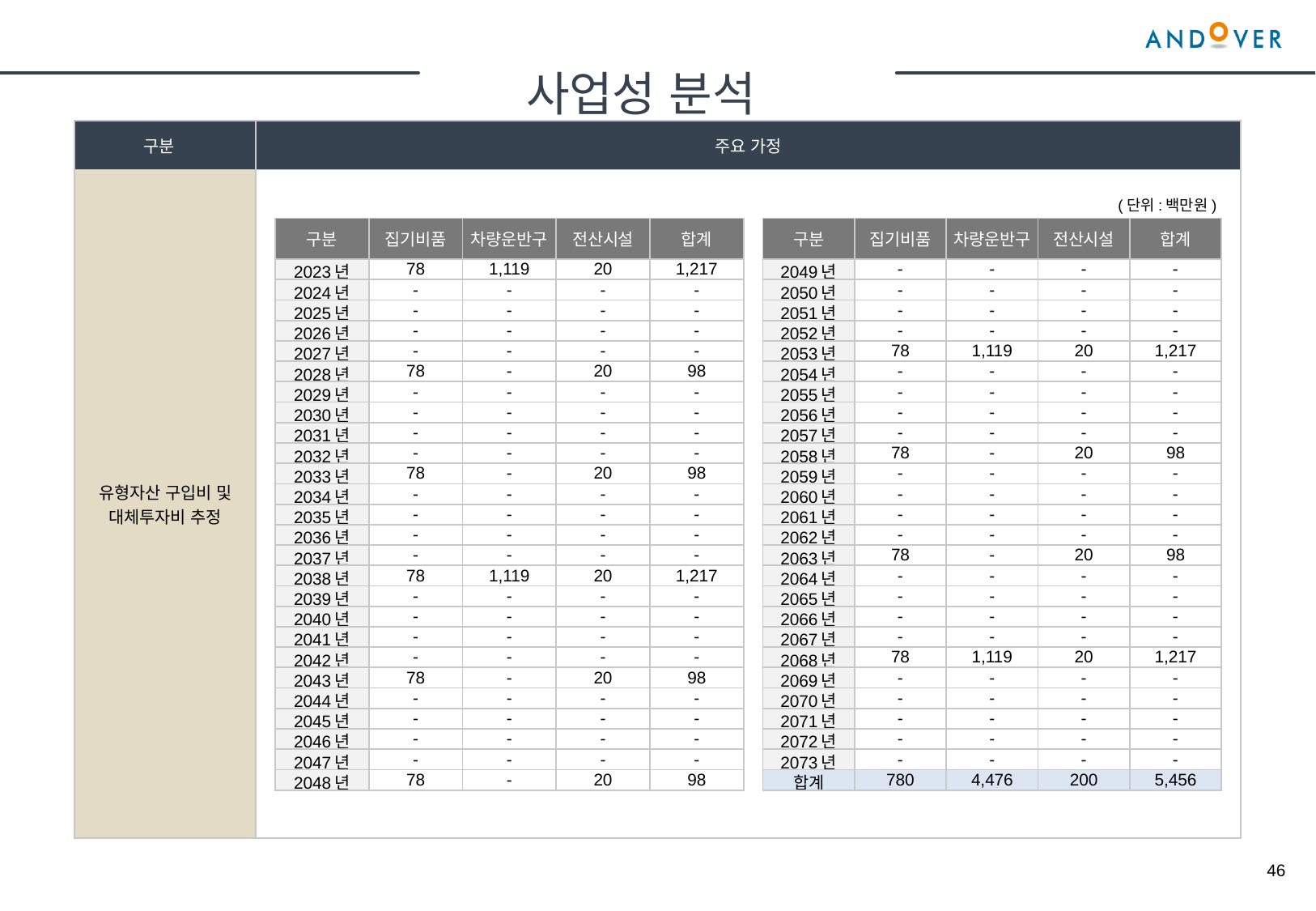

사업성 분석
| 구분 | 주요 가정 |
| --- | --- |
| 유형자산 구입비 및 대체투자비 추정 |  |
(단위:백만원)
| 구분 | 집기비품 | 차량운반구 | 전산시설 | 합계 |
| --- | --- | --- | --- | --- |
| 2023년 | 78 | 1,119 | 20 | 1,217 |
| 2024년 | - | - | - | - |
| 2025년 | - | - | - | - |
| 2026년 | - | - | - | - |
| 2027년 | - | - | - | - |
| 2028년 | 78 | - | 20 | 98 |
| 2029년 | - | - | - | - |
| 2030년 | - | - | - | - |
| 2031년 | - | - | - | - |
| 2032년 | - | - | - | - |
| 2033년 | 78 | - | 20 | 98 |
| 2034년 | - | - | - | - |
| 2035년 | - | - | - | - |
| 2036년 | - | - | - | - |
| 2037년 | - | - | - | - |
| 2038년 | 78 | 1,119 | 20 | 1,217 |
| 2039년 | - | - | - | - |
| 2040년 | - | - | - | - |
| 2041년 | - | - | - | - |
| 2042년 | - | - | - | - |
| 2043년 | 78 | - | 20 | 98 |
| 2044년 | - | - | - | - |
| 2045년 | - | - | - | - |
| 2046년 | - | - | - | - |
| 2047년 | - | - | - | - |
| 2048년 | 78 | - | 20 | 98 |
| 구분 | 집기비품 | 차량운반구 | 전산시설 | 합계 |
| --- | --- | --- | --- | --- |
| 2049년 | - | - | - | - |
| 2050년 | - | - | - | - |
| 2051년 | - | - | - | - |
| 2052년 | - | - | - | - |
| 2053년 | 78 | 1,119 | 20 | 1,217 |
| 2054년 | - | - | - | - |
| 2055년 | - | - | - | - |
| 2056년 | - | - | - | - |
| 2057년 | - | - | - | - |
| 2058년 | 78 | - | 20 | 98 |
| 2059년 | - | - | - | - |
| 2060년 | - | - | - | - |
| 2061년 | - | - | - | - |
| 2062년 | - | - | - | - |
| 2063년 | 78 | - | 20 | 98 |
| 2064년 | - | - | - | - |
| 2065년 | - | - | - | - |
| 2066년 | - | - | - | - |
| 2067년 | - | - | - | - |
| 2068년 | 78 | 1,119 | 20 | 1,217 |
| 2069년 | - | - | - | - |
| 2070년 | - | - | - | - |
| 2071년 | - | - | - | - |
| 2072년 | - | - | - | - |
| 2073년 | - | - | - | - |
| 합계 | 780 | 4,476 | 200 | 5,456 |
46